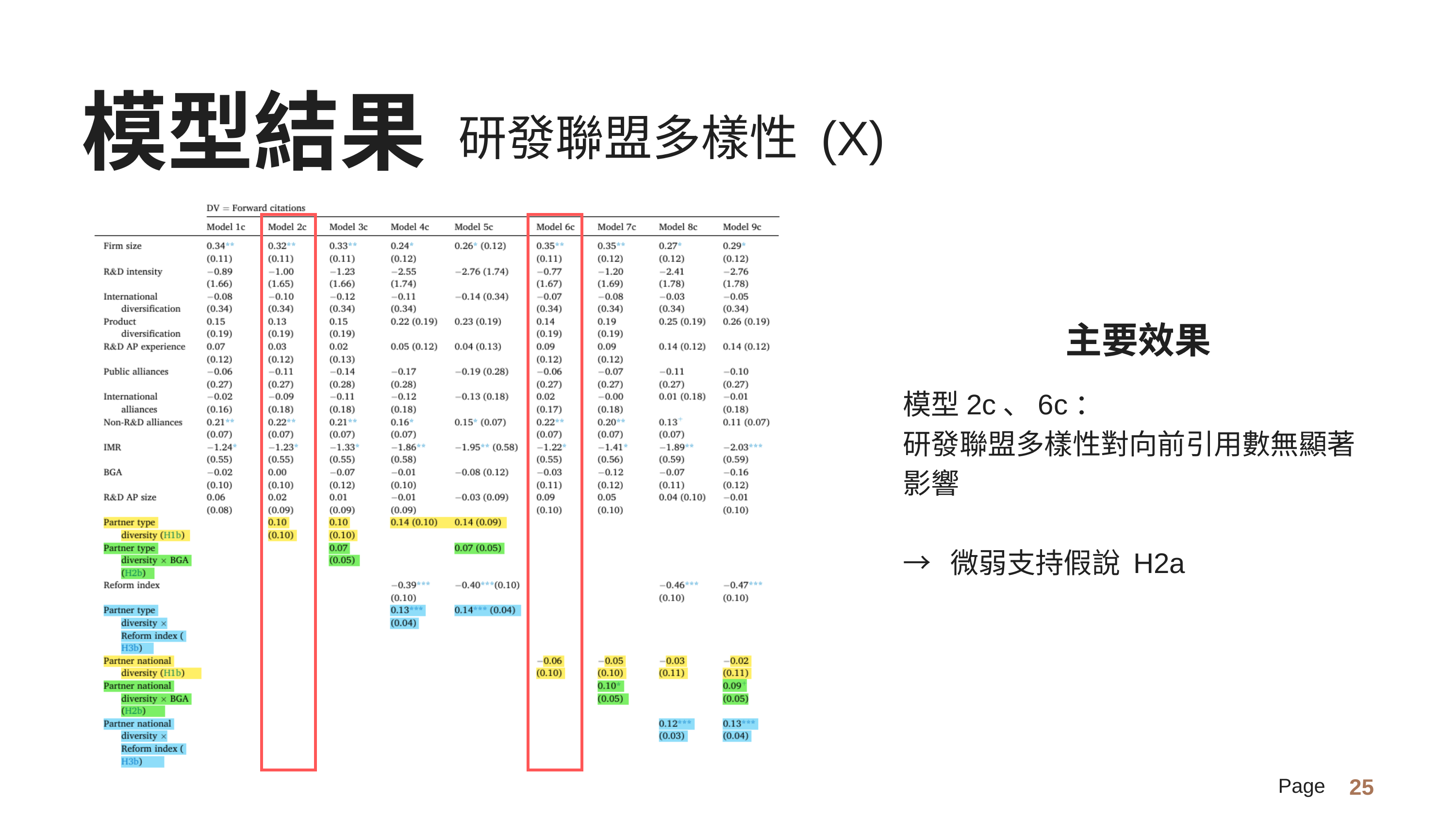

模型結果
研發聯盟多樣性 (X)

主要效果

模型2c、6c：
研發聯盟多樣性對向前引用數無顯著影響

→  微弱支持假說 H2a

25
Page